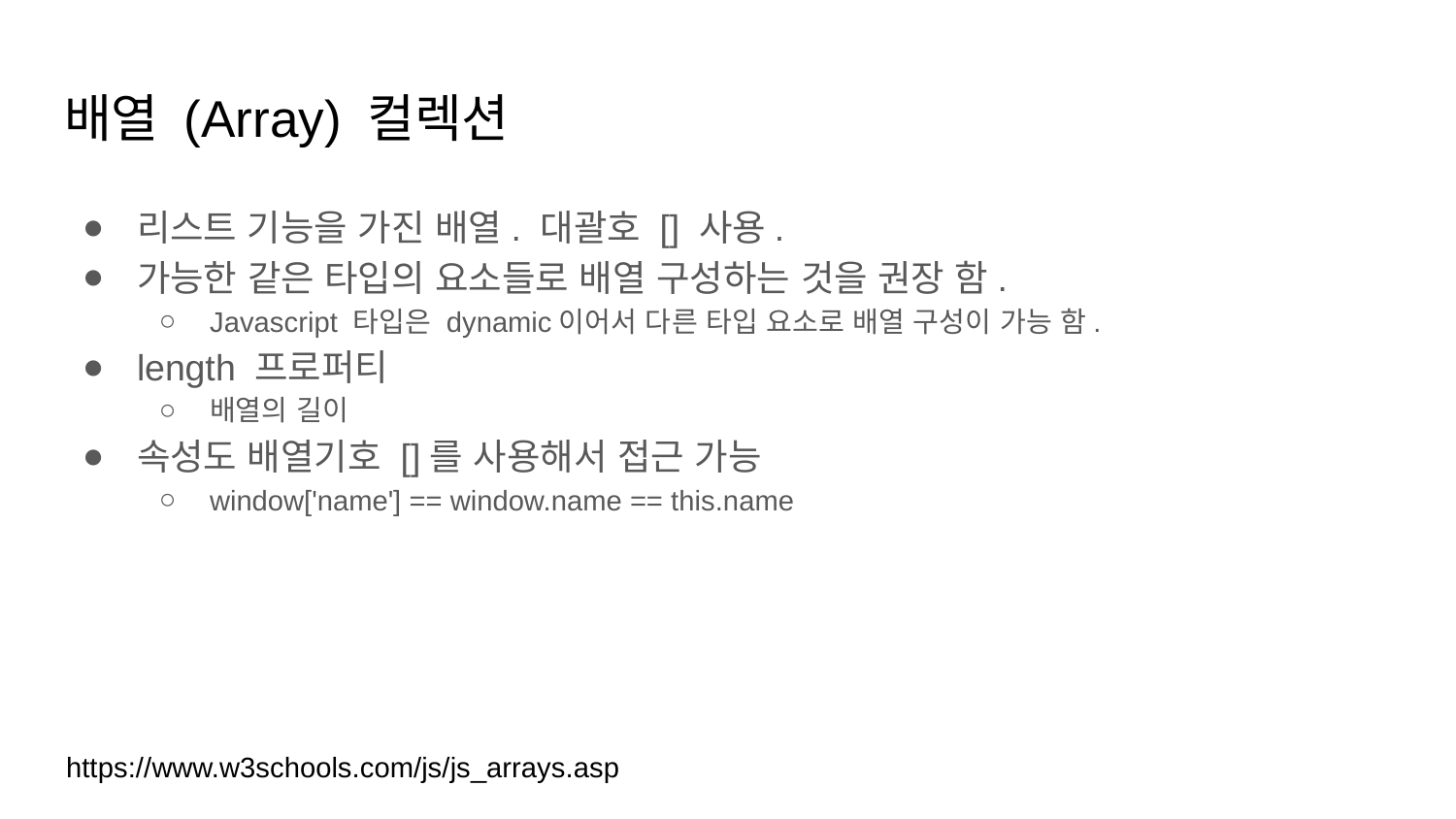

# 배열 (Array) 컬렉션
리스트 기능을 가진 배열. 대괄호 [] 사용.
가능한 같은 타입의 요소들로 배열 구성하는 것을 권장 함.
Javascript 타입은 dynamic이어서 다른 타입 요소로 배열 구성이 가능 함.
length 프로퍼티
배열의 길이
속성도 배열기호 []를 사용해서 접근 가능
window['name'] == window.name == this.name

https://www.w3schools.com/js/js_arrays.asp